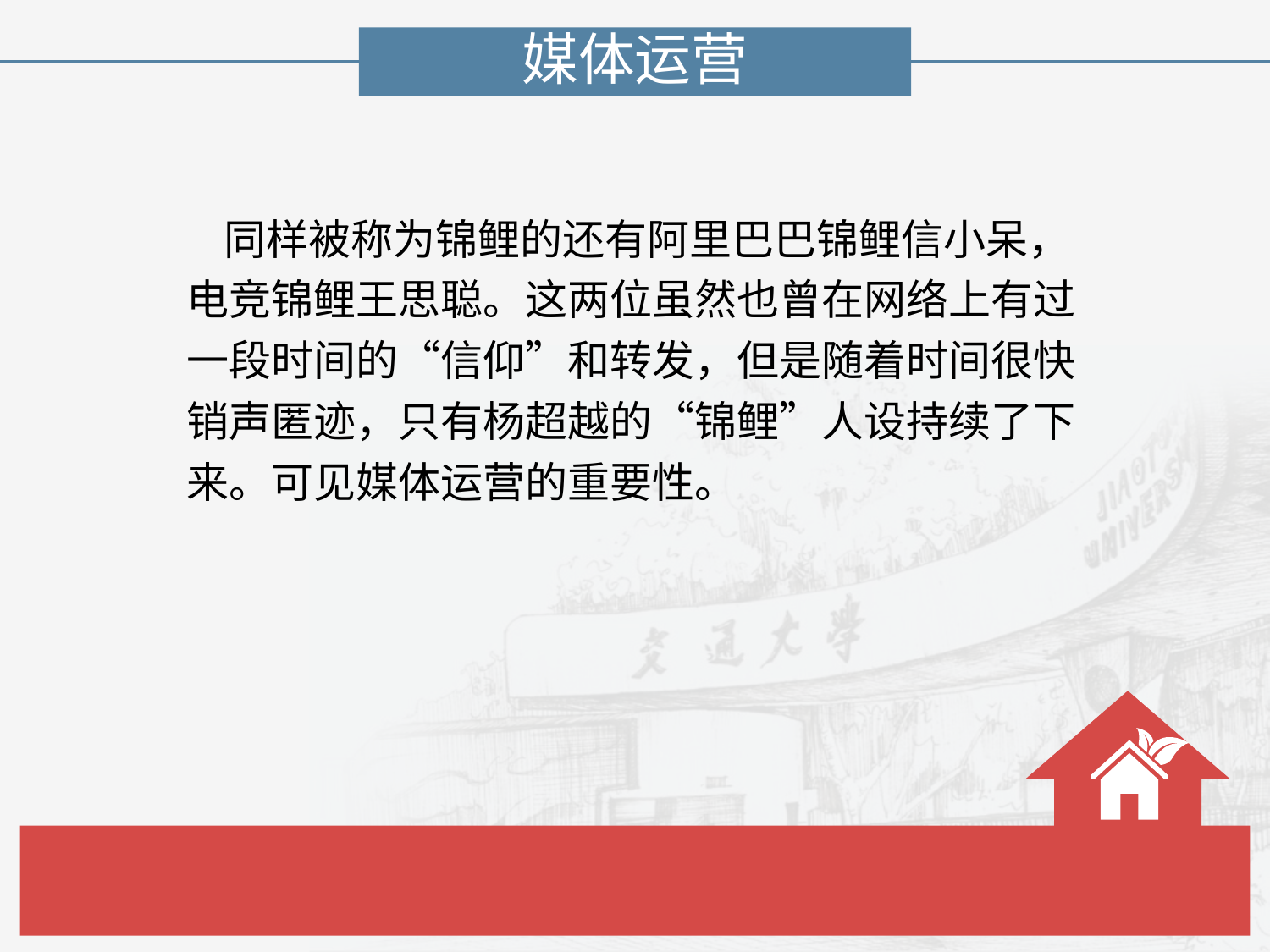

媒体运营
同样被称为锦鲤的还有阿里巴巴锦鲤信小呆，电竞锦鲤王思聪。这两位虽然也曾在网络上有过一段时间的“信仰”和转发，但是随着时间很快销声匿迹，只有杨超越的“锦鲤”人设持续了下来。可见媒体运营的重要性。